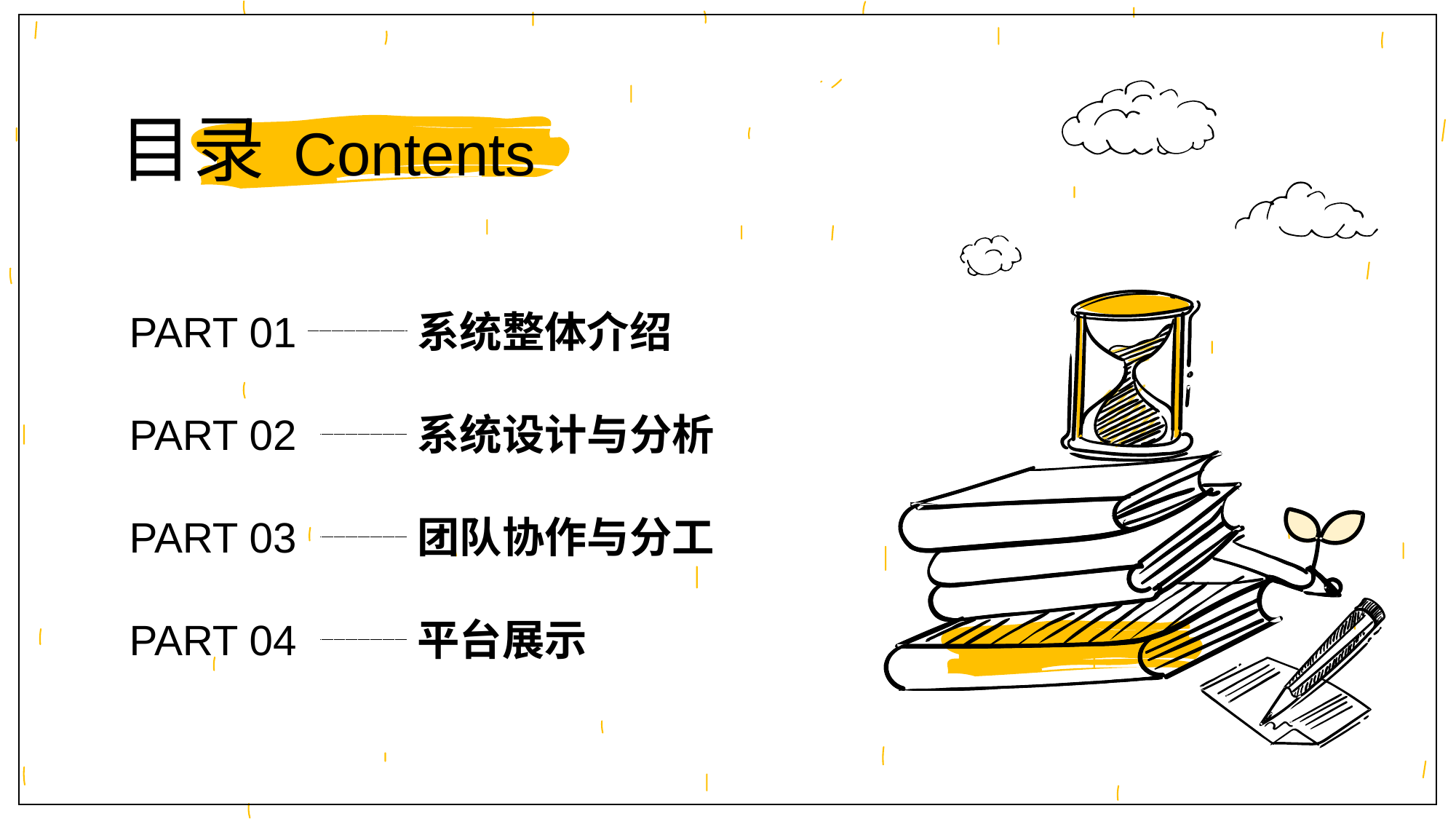

目录 Contents

PART 01
系统整体介绍
PART 02
系统设计与分析
PART 03
团队协作与分工
PART 04
平台展示